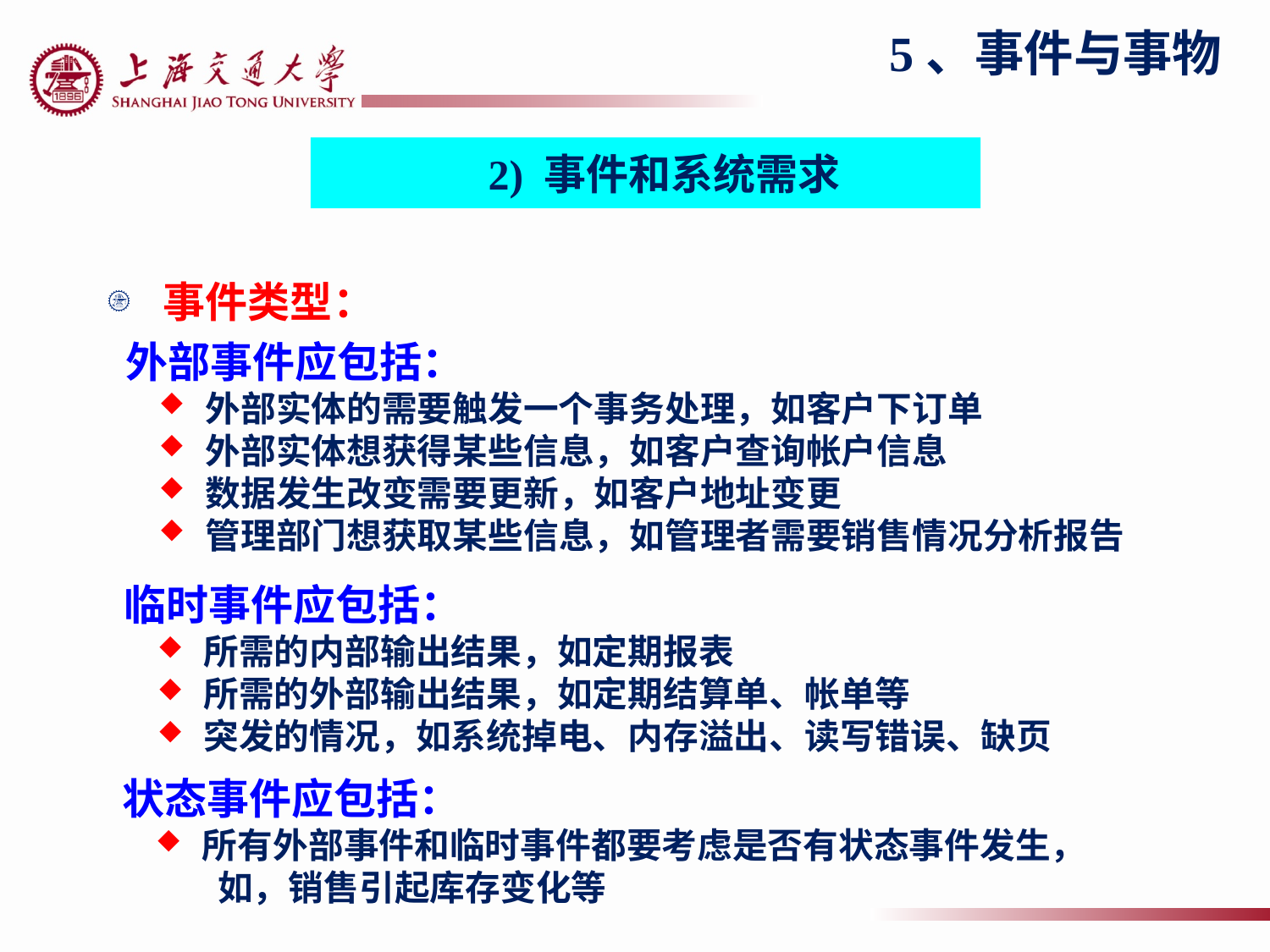

5、事件与事物
2) 事件和系统需求
事件类型：
外部事件应包括：
 外部实体的需要触发一个事务处理，如客户下订单
 外部实体想获得某些信息，如客户查询帐户信息
 数据发生改变需要更新，如客户地址变更
 管理部门想获取某些信息，如管理者需要销售情况分析报告
临时事件应包括：
 所需的内部输出结果，如定期报表
 所需的外部输出结果，如定期结算单、帐单等
 突发的情况，如系统掉电、内存溢出、读写错误、缺页
状态事件应包括：
 所有外部事件和临时事件都要考虑是否有状态事件发生，
    如，销售引起库存变化等